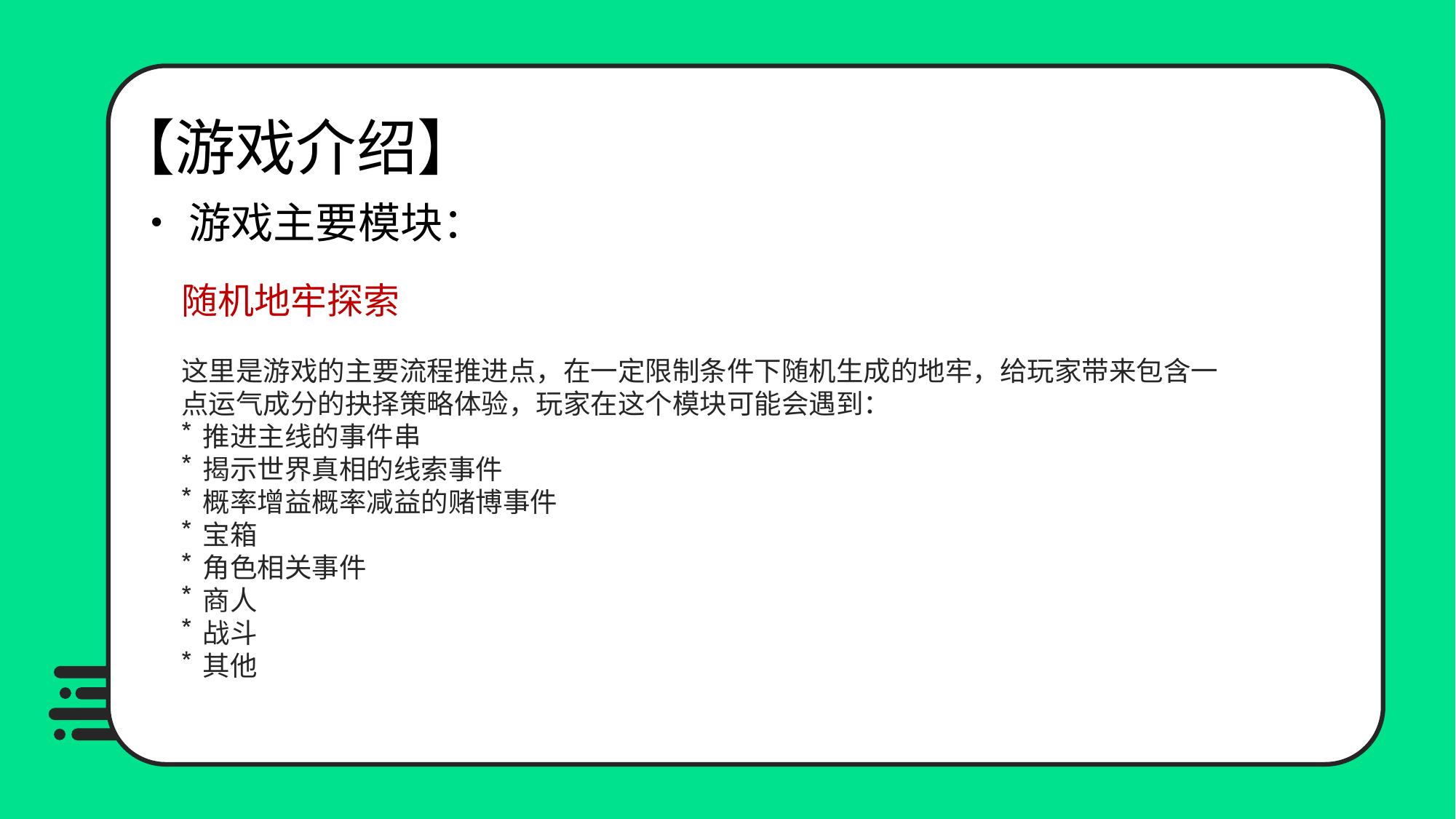

【游戏介绍】
•游戏主要模块：
随机地牢探索

这里是游戏的主要流程推进点，在一定限制条件下随机生成的地牢，给玩家带来包含一点运气成分的抉择策略体验，玩家在这个模块可能会遇到：
推进主线的事件串
揭示世界真相的线索事件
概率增益概率减益的赌博事件
宝箱
角色相关事件
商人
战斗
其他